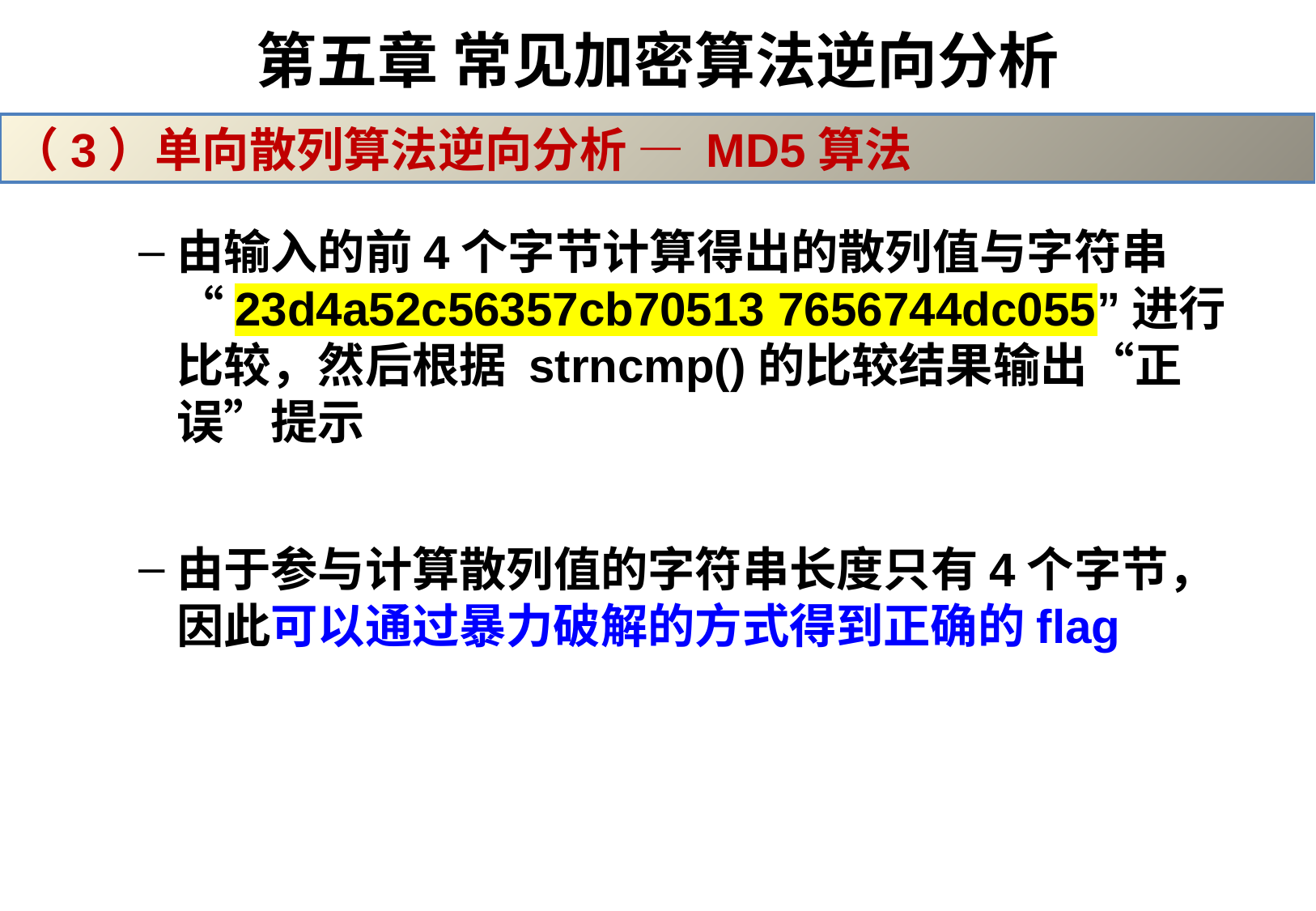

# 第五章 常见加密算法逆向分析
（3）单向散列算法逆向分析 — MD5算法
由输入的前4个字节计算得出的散列值与字符串“23d4a52c56357cb70513 7656744dc055”进行比较，然后根据 strncmp()的比较结果输出“正误”提示

由于参与计算散列值的字符串长度只有4个字节，因此可以通过暴力破解的方式得到正确的flag